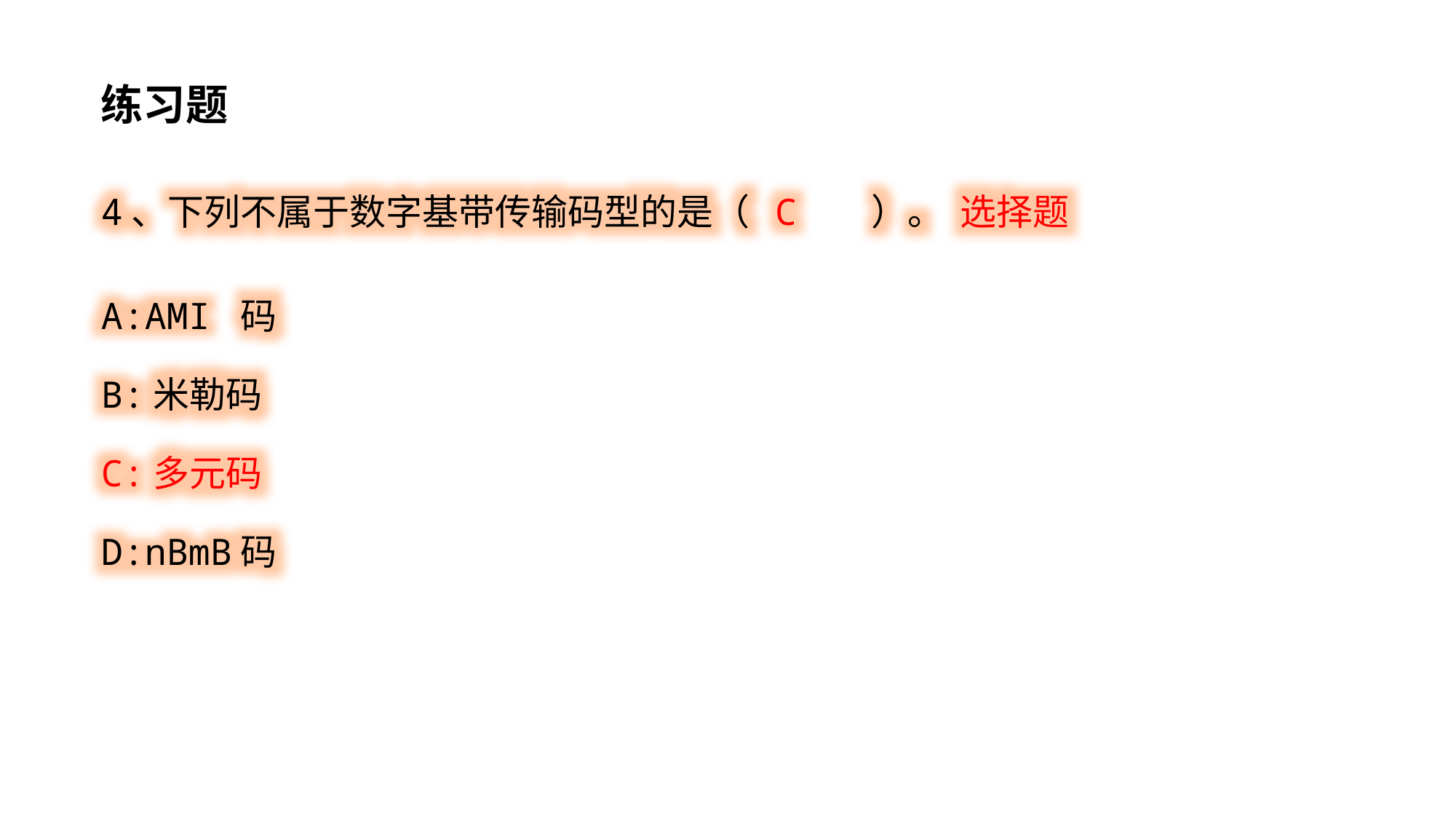

练习题
4、下列不属于数字基带传输码型的是（  C   ）。  选择题

A:AMI 码

B:米勒码

C:多元码

D:nBmB码